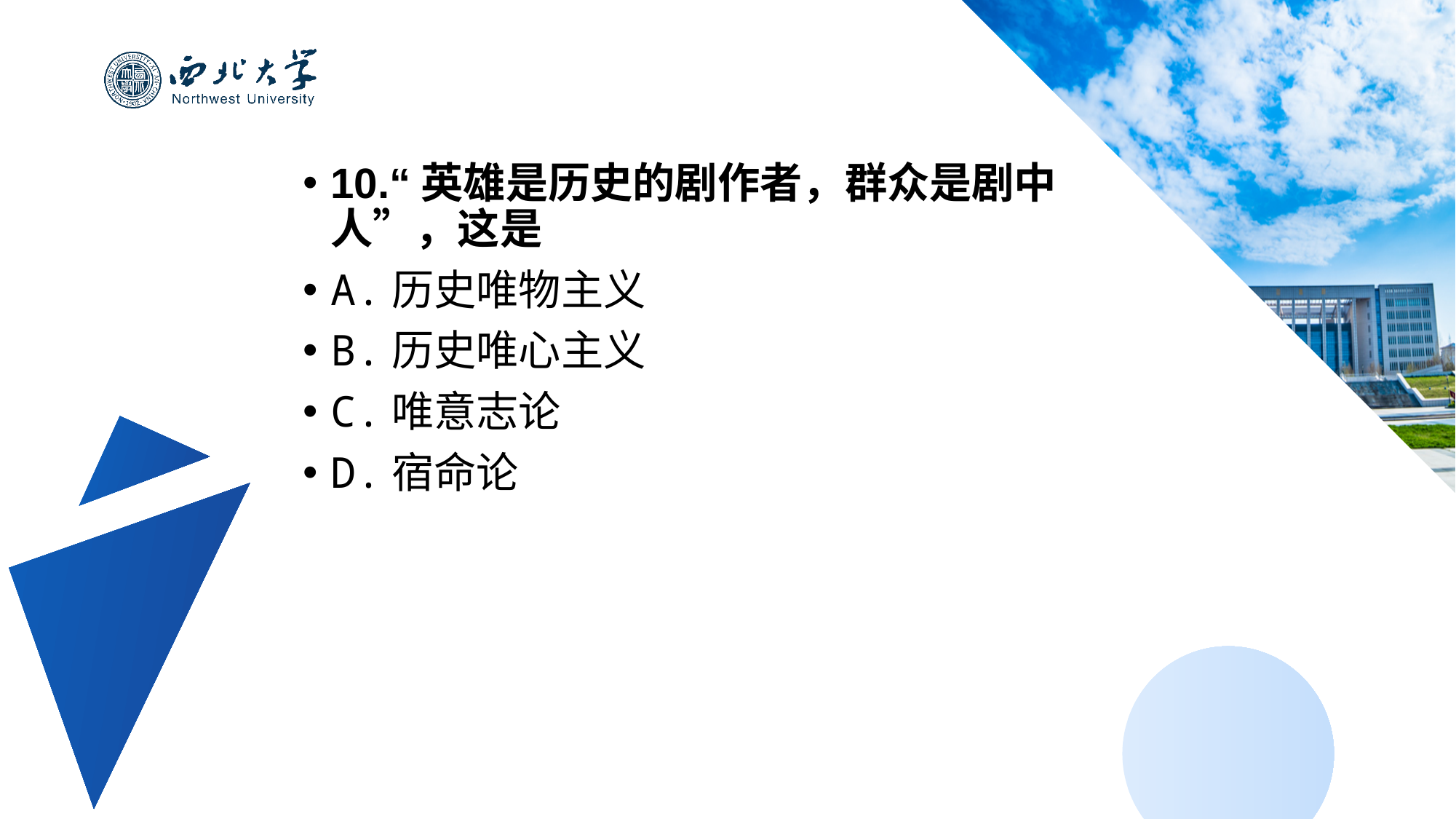

10.“英雄是历史的剧作者，群众是剧中人”，这是
A.历史唯物主义
B.历史唯心主义
C.唯意志论
D.宿命论